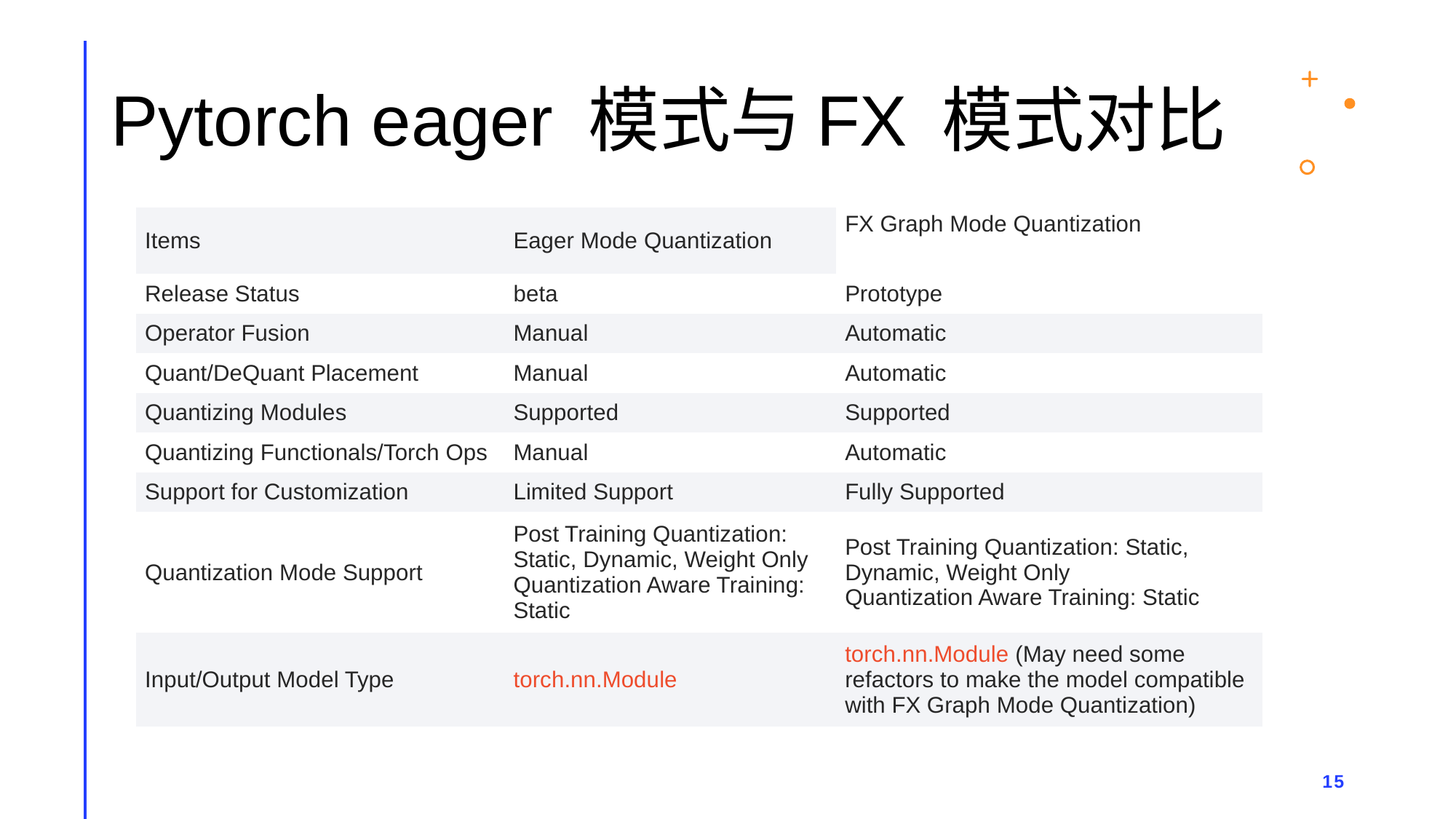

# Pytorch eager 模式与FX 模式对比

| Items | Eager Mode Quantization | FX Graph Mode Quantization |
| --- | --- | --- |
| Release Status | beta | Prototype |
| Operator Fusion | Manual | Automatic |
| Quant/DeQuant Placement | Manual | Automatic |
| Quantizing Modules | Supported | Supported |
| Quantizing Functionals/Torch Ops | Manual | Automatic |
| Support for Customization | Limited Support | Fully Supported |
| Quantization Mode Support | Post Training Quantization: Static, Dynamic, Weight Only Quantization Aware Training: Static | Post Training Quantization: Static, Dynamic, Weight Only Quantization Aware Training: Static |
| Input/Output Model Type | torch.nn.Module | torch.nn.Module (May need some refactors to make the model compatible with FX Graph Mode Quantization) |
15